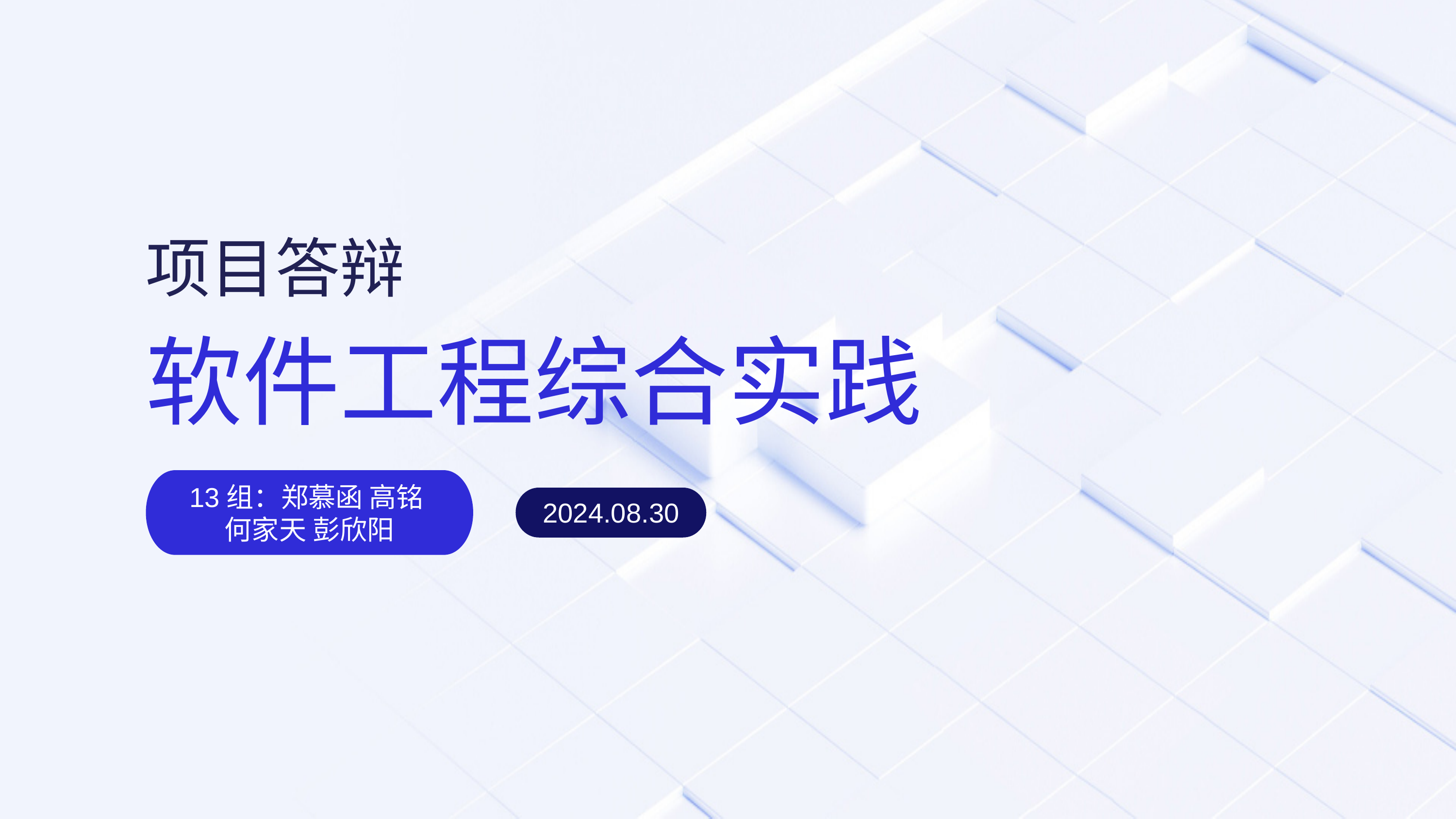

项目答辩
软件工程综合实践

13组：郑慕函 高铭
何家天 彭欣阳

2024.08.30